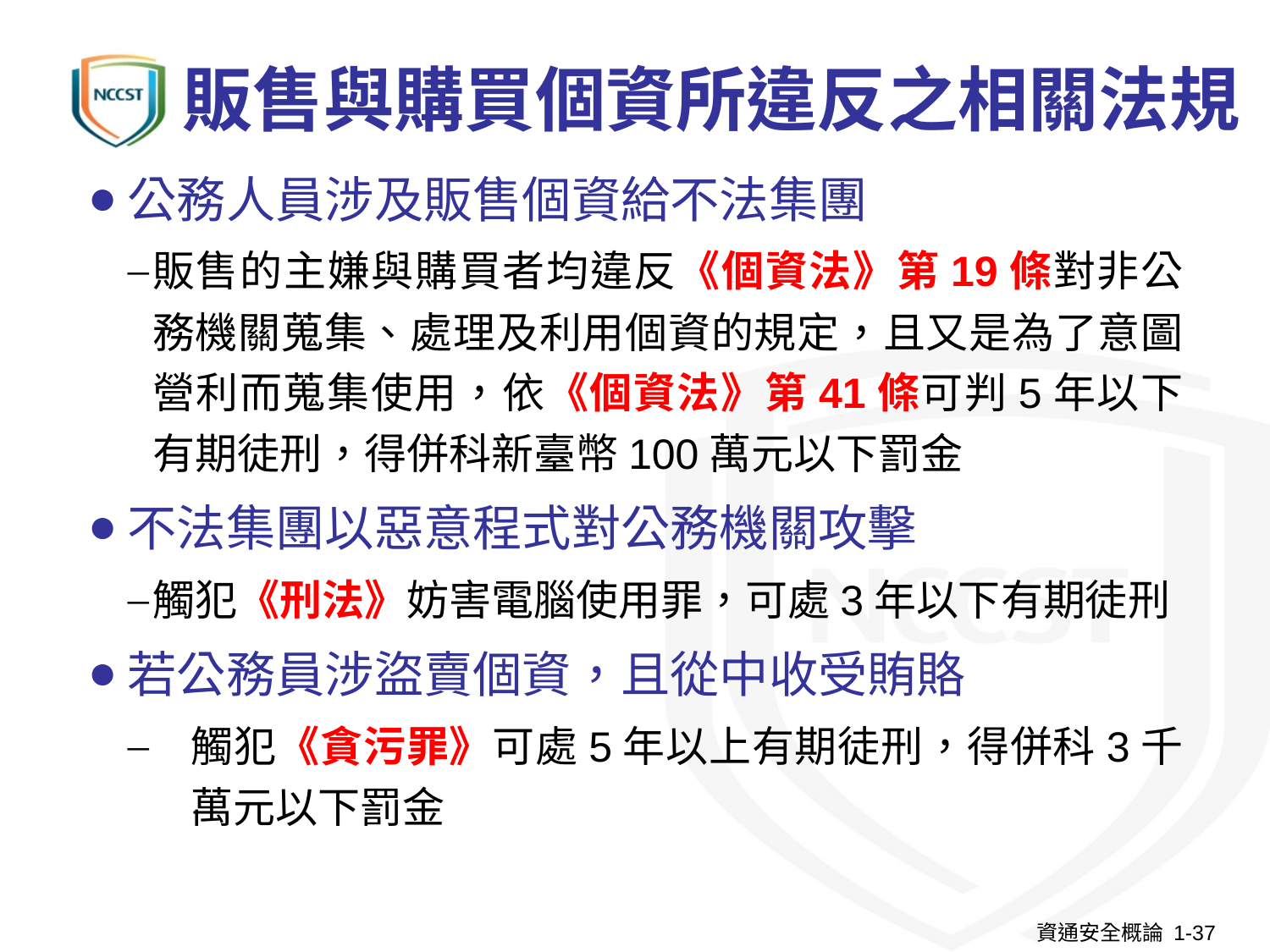

# 販售與購買個資所違反之相關法規
公務人員涉及販售個資給不法集團
販售的主嫌與購買者均違反《個資法》第19條對非公務機關蒐集、處理及利用個資的規定，且又是為了意圖營利而蒐集使用，依《個資法》第41條可判5年以下有期徒刑，得併科新臺幣100萬元以下罰金
不法集團以惡意程式對公務機關攻擊
觸犯《刑法》妨害電腦使用罪，可處3年以下有期徒刑
若公務員涉盜賣個資，且從中收受賄賂
觸犯《貪污罪》可處5年以上有期徒刑，得併科3千萬元以下罰金